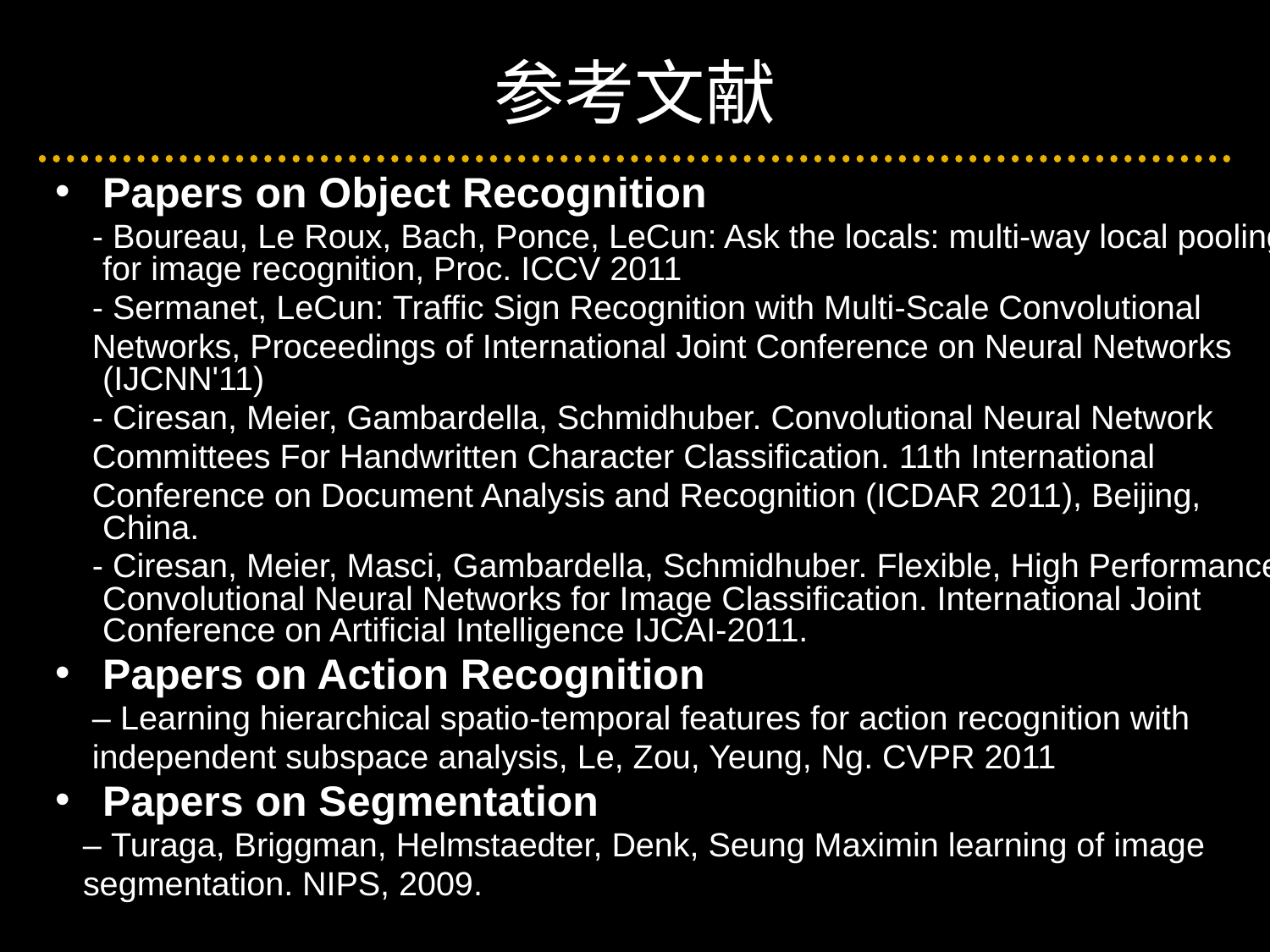

# 参考文献
Papers on Object Recognition
    - Boureau, Le Roux, Bach, Ponce, LeCun: Ask the locals: multi-way local pooling for image recognition, Proc. ICCV 2011
    - Sermanet, LeCun: Traffic Sign Recognition with Multi-Scale Convolutional
    Networks, Proceedings of International Joint Conference on Neural Networks (IJCNN'11)
    - Ciresan, Meier, Gambardella, Schmidhuber. Convolutional Neural Network
    Committees For Handwritten Character Classification. 11th International
    Conference on Document Analysis and Recognition (ICDAR 2011), Beijing, China.
    - Ciresan, Meier, Masci, Gambardella, Schmidhuber. Flexible, High Performance Convolutional Neural Networks for Image Classification. International Joint Conference on Artificial Intelligence IJCAI-2011.
Papers on Action Recognition
    – Learning hierarchical spatio-temporal features for action recognition with
    independent subspace analysis, Le, Zou, Yeung, Ng. CVPR 2011
Papers on Segmentation
   – Turaga, Briggman, Helmstaedter, Denk, Seung Maximin learning of image
   segmentation. NIPS, 2009.